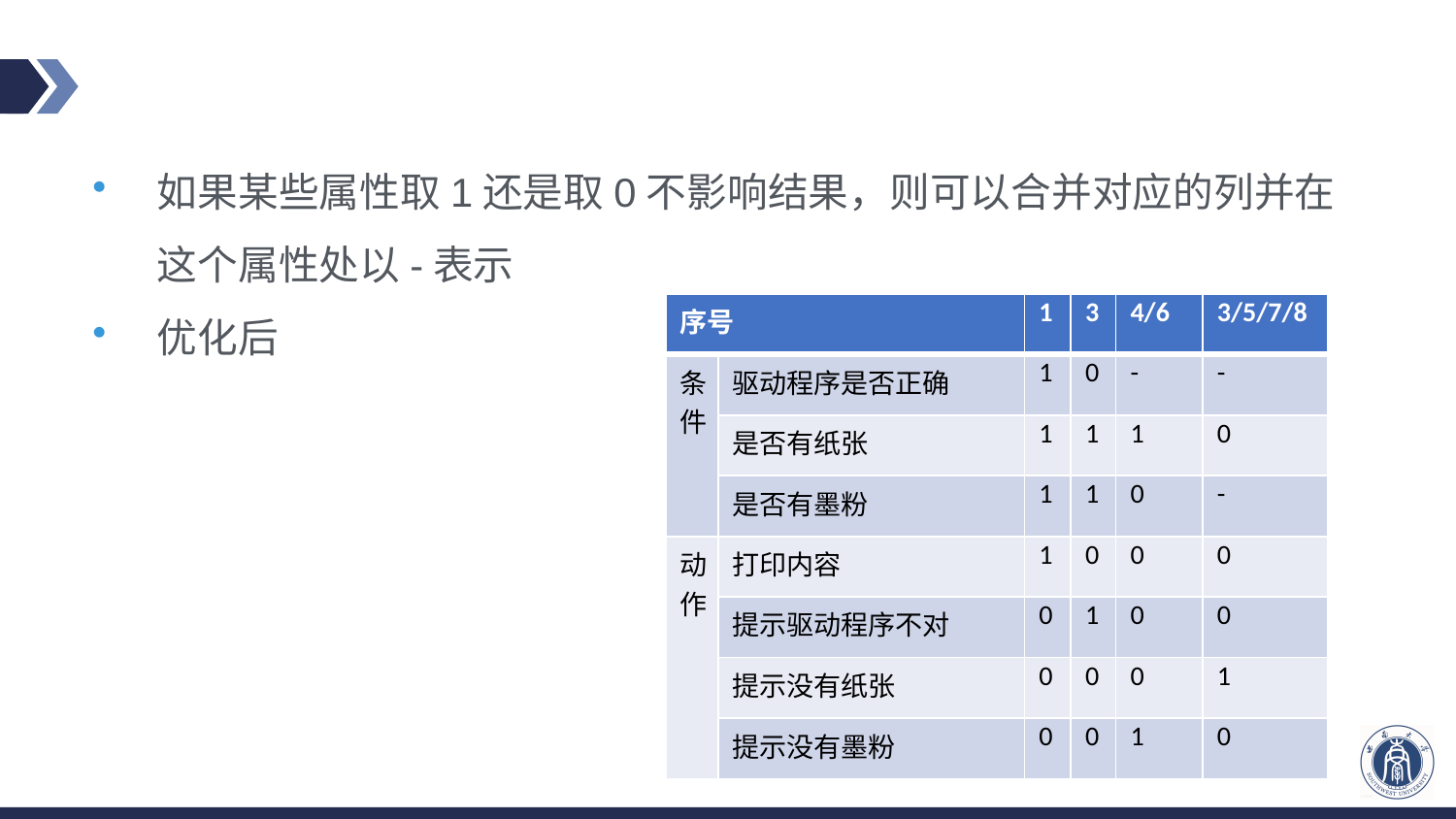

#
如果某些属性取1还是取0不影响结果，则可以合并对应的列并在这个属性处以-表示
优化后
| 序号 |  | 1 | 3 | 4/6 | 3/5/7/8 |
| --- | --- | --- | --- | --- | --- |
| 条件 | 驱动程序是否正确 | 1 | 0 | - | - |
|  | 是否有纸张 | 1 | 1 | 1 | 0 |
|  | 是否有墨粉 | 1 | 1 | 0 | - |
| 动作 | 打印内容 | 1 | 0 | 0 | 0 |
|  | 提示驱动程序不对 | 0 | 1 | 0 | 0 |
|  | 提示没有纸张 | 0 | 0 | 0 | 1 |
|  | 提示没有墨粉 | 0 | 0 | 1 | 0 |